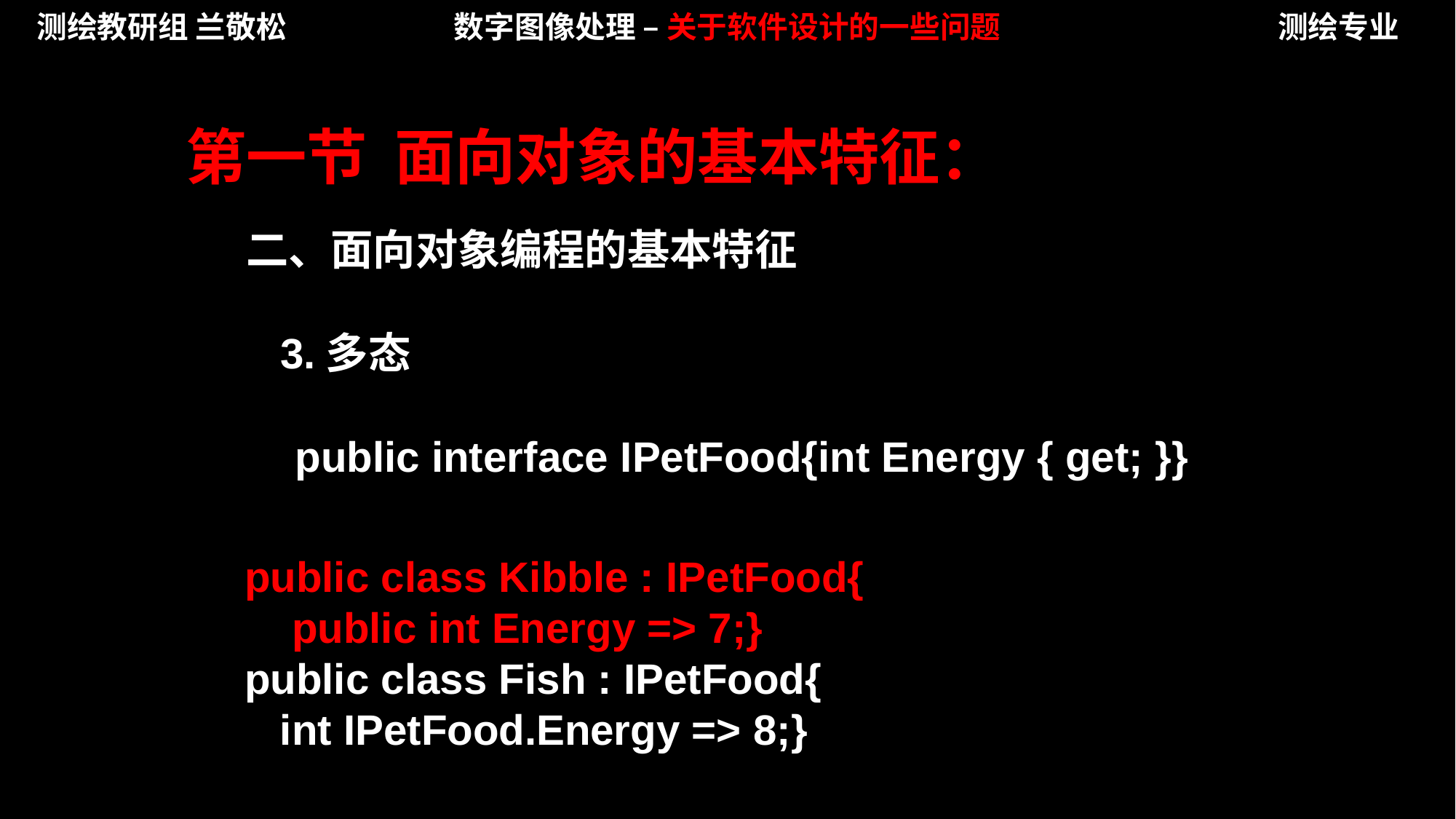

测绘教研组 兰敬松
数字图像处理 – 关于软件设计的一些问题
测绘专业
第一节  面向对象的基本特征：
二、面向对象编程的基本特征
3.多态
public interface IPetFood{int Energy { get; }}
public class Kibble : IPetFood{
    public int Energy => 7;}
public class Fish : IPetFood{
   int IPetFood.Energy => 8;}